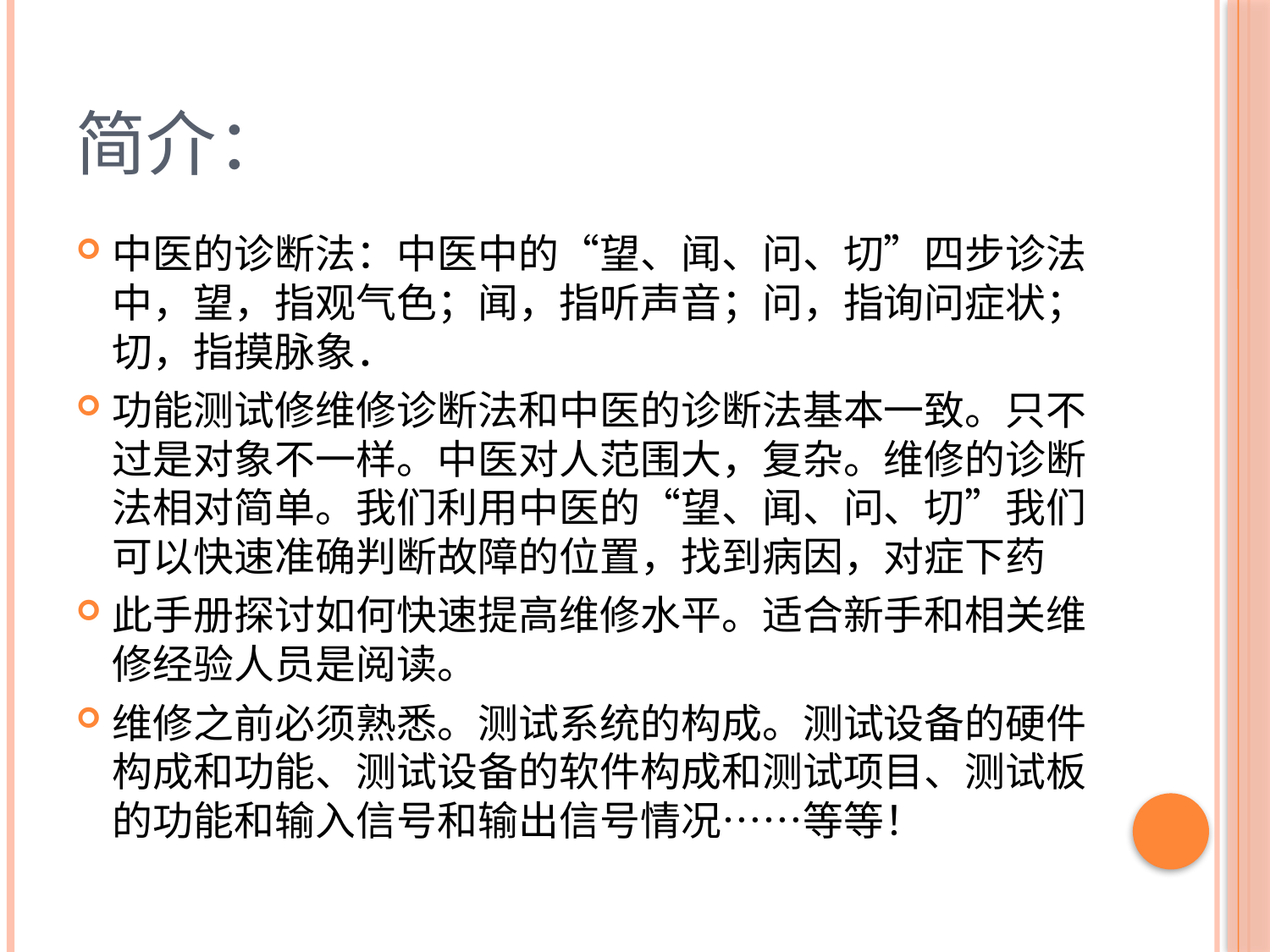

# 简介：
中医的诊断法：中医中的“望、闻、问、切”四步诊法中，望，指观气色；闻，指听声音；问，指询问症状；切，指摸脉象．
功能测试修维修诊断法和中医的诊断法基本一致。只不过是对象不一样。中医对人范围大，复杂。维修的诊断法相对简单。我们利用中医的“望、闻、问、切”我们可以快速准确判断故障的位置，找到病因，对症下药
此手册探讨如何快速提高维修水平。适合新手和相关维修经验人员是阅读。
维修之前必须熟悉。测试系统的构成。测试设备的硬件构成和功能、测试设备的软件构成和测试项目、测试板的功能和输入信号和输出信号情况……等等！